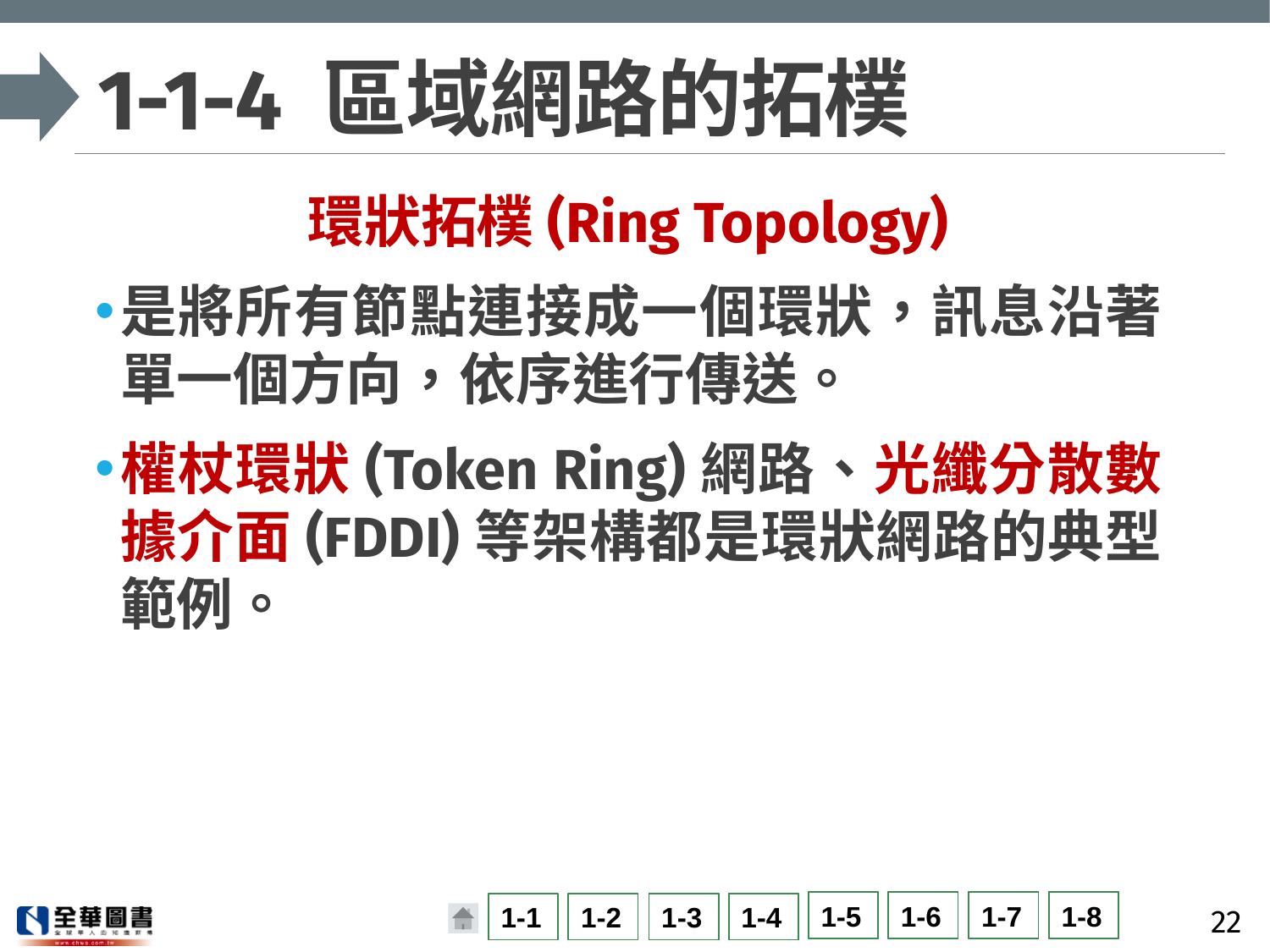

# 1-1-4 區域網路的拓樸
環狀拓樸(Ring Topology)
是將所有節點連接成一個環狀，訊息沿著單一個方向，依序進行傳送。
權杖環狀(Token Ring)網路、光纖分散數據介面(FDDI)等架構都是環狀網路的典型範例。
22